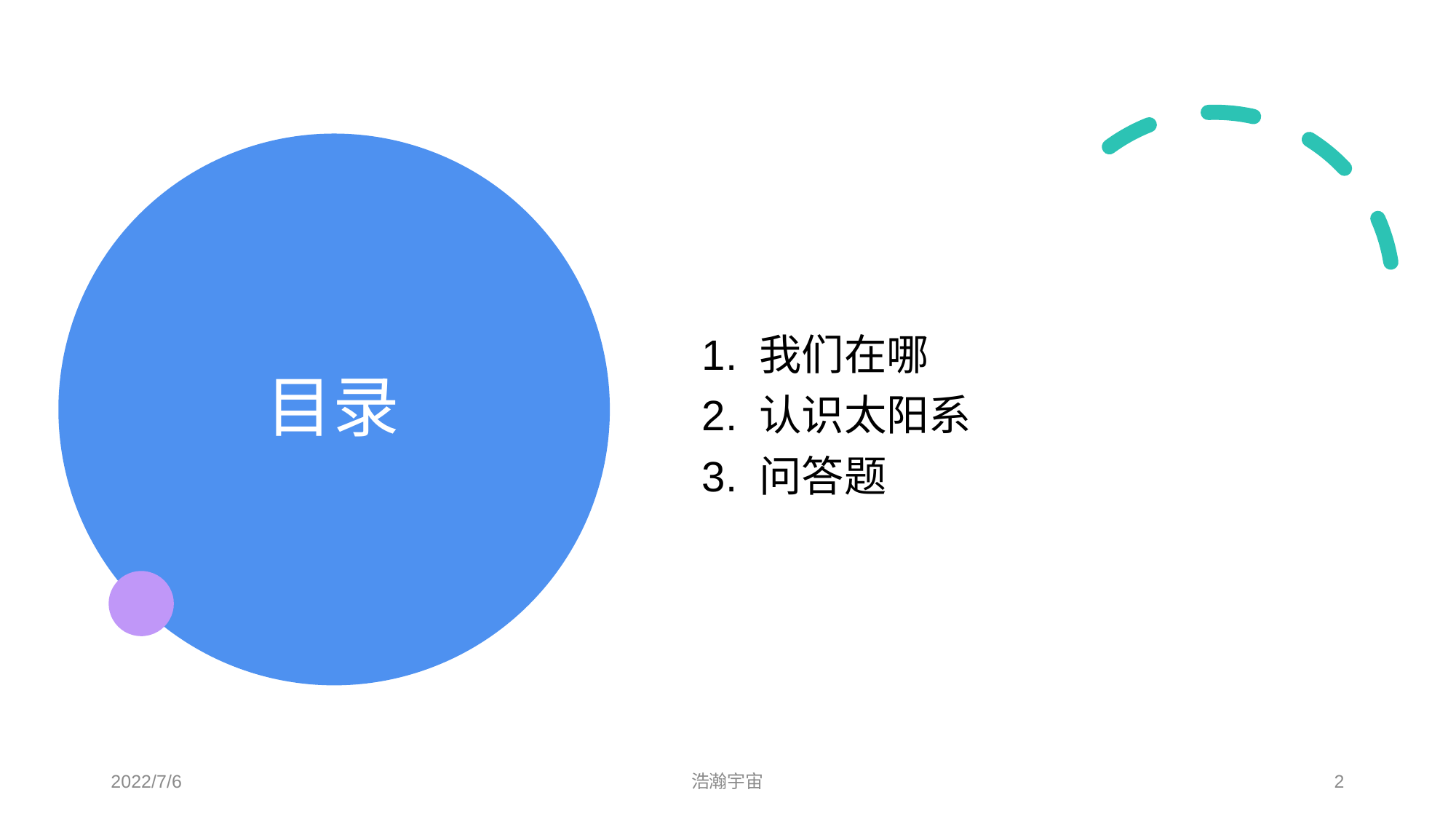

# 目录
1. 我们在哪
2. 认识太阳系
3. 问答题
2022/7/6
浩瀚宇宙
2